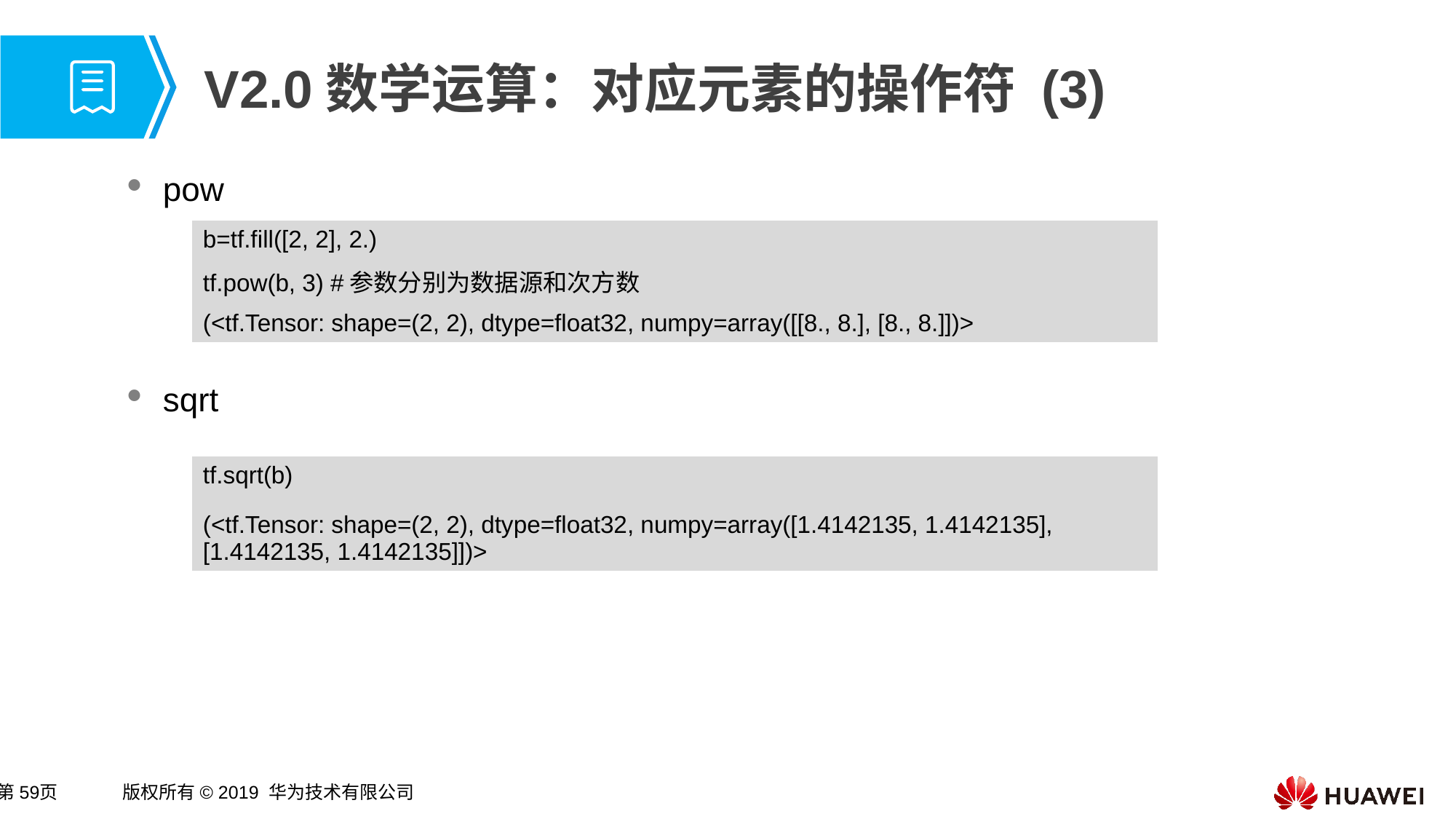

# V2.0数学运算：对应元素的操作符 (3)
pow

sqrt

| b=tf.fill([2, 2], 2.) |
| --- |
| tf.pow(b, 3) #参数分别为数据源和次方数 |
| (<tf.Tensor: shape=(2, 2), dtype=float32, numpy=array([[8., 8.], [8., 8.]])> |
| tf.sqrt(b) |
| --- |
| (<tf.Tensor: shape=(2, 2), dtype=float32, numpy=array([1.4142135, 1.4142135], [1.4142135, 1.4142135]])> |